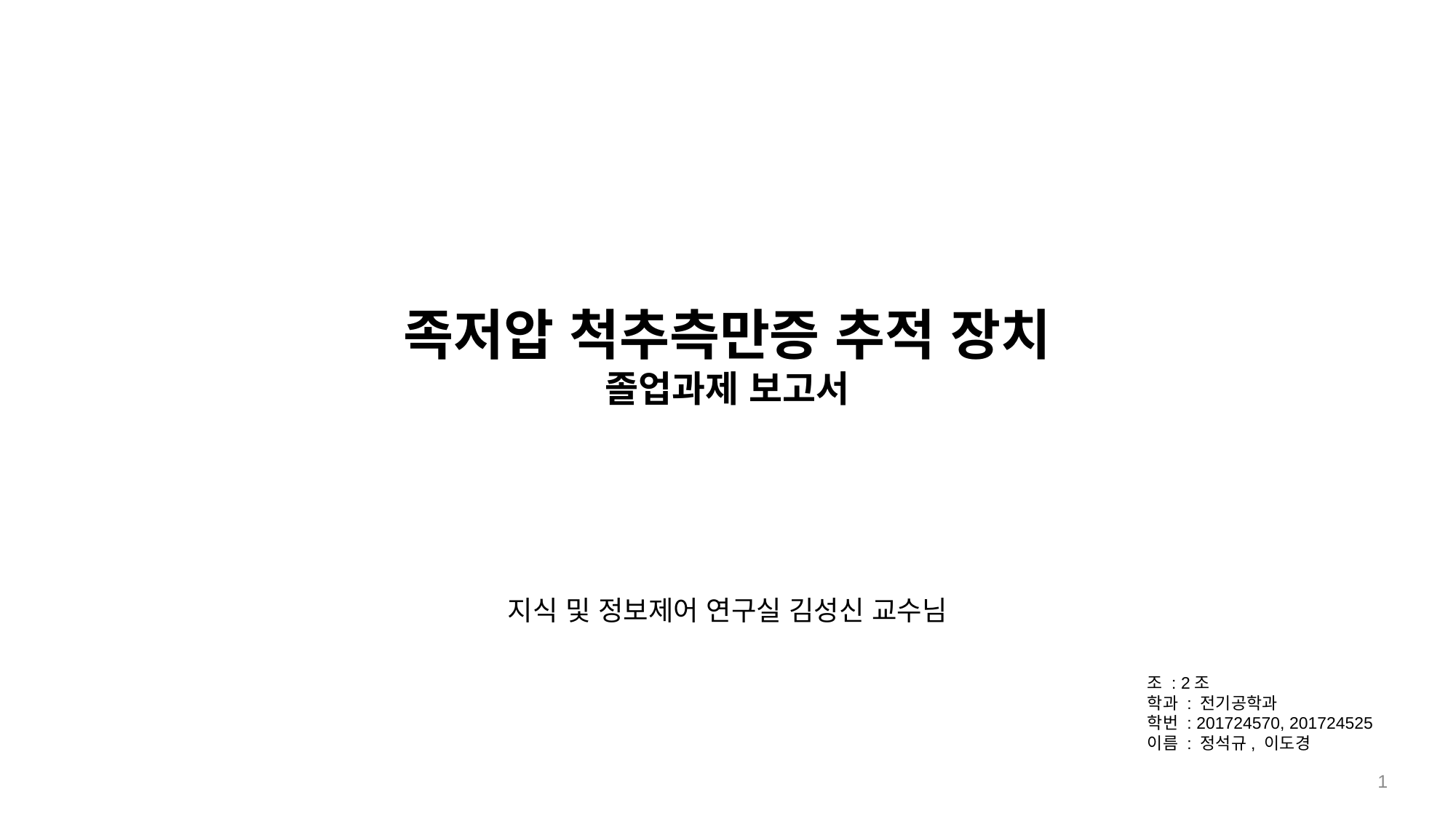

족저압 척추측만증 추적 장치
졸업과제 보고서
지식 및 정보제어 연구실 김성신 교수님
조 : 2조
학과 : 전기공학과
학번 : 201724570, 201724525
이름 : 정석규, 이도경
1